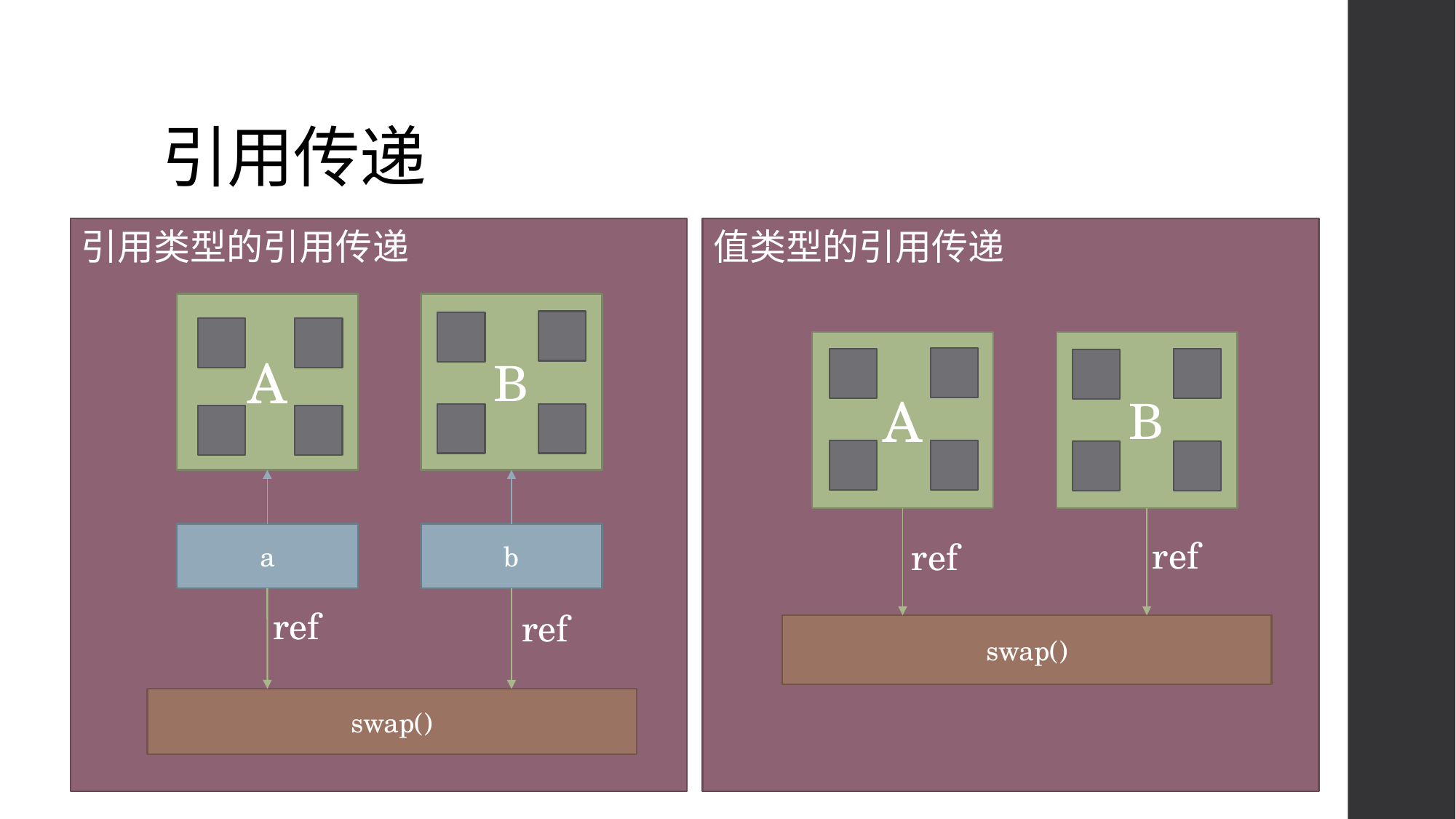

# 引用传递
引用类型的引用传递

值类型的引用传递
A
B

A
B

a
b
ref
ref
ref
ref
swap()
swap()